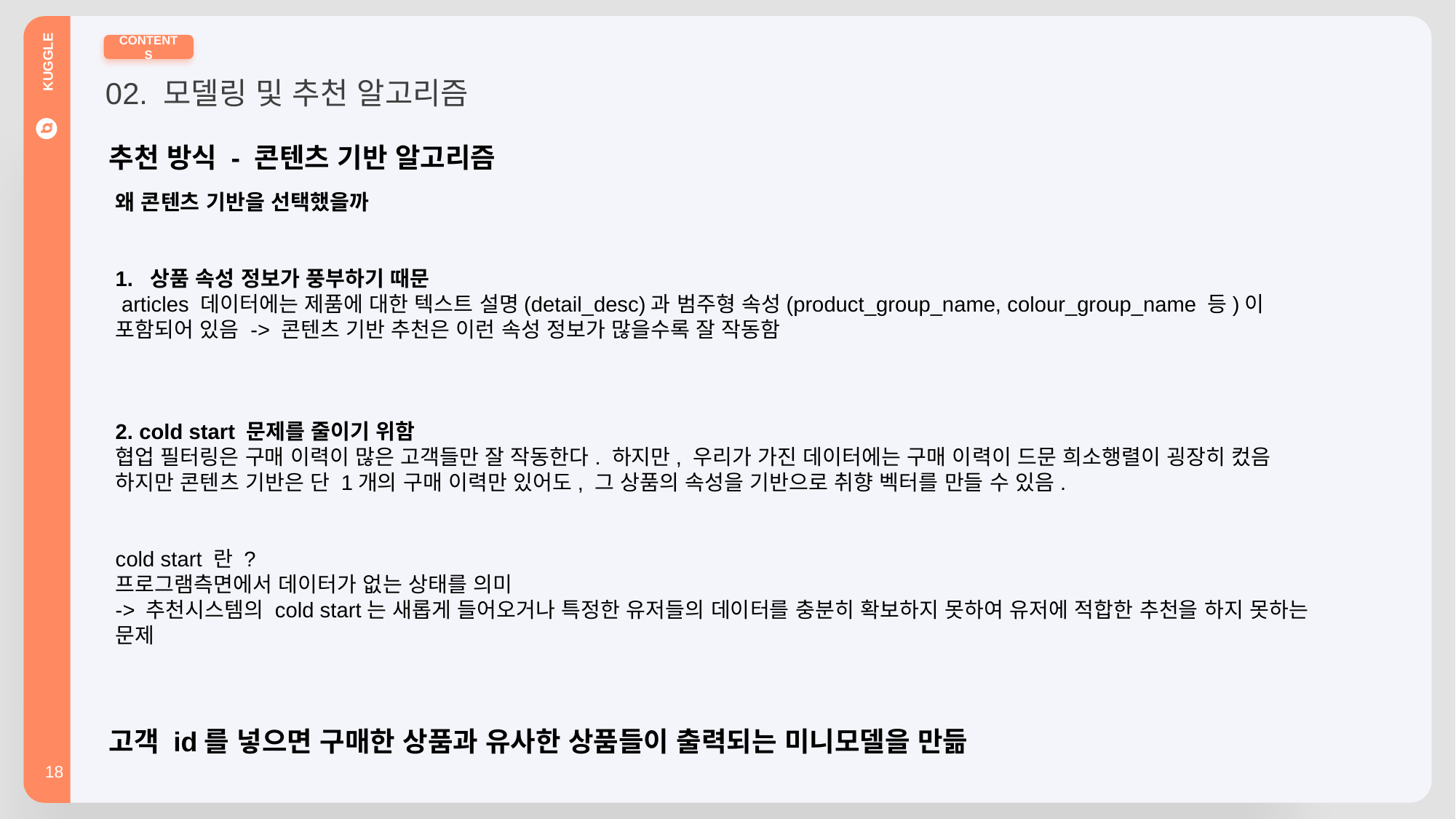

02. 모델링 및 추천 알고리즘
CONTENTS

추천 방식 - 콘텐츠 기반 알고리즘
왜 콘텐츠 기반을 선택했을까

1.  상품 속성 정보가 풍부하기 때문
 articles 데이터에는 제품에 대한 텍스트 설명(detail_desc)과 범주형 속성(product_group_name, colour_group_name 등)이 포함되어 있음 -> 콘텐츠 기반 추천은 이런 속성 정보가 많을수록 잘 작동함

2. cold start 문제를 줄이기 위함
협업 필터링은 구매 이력이 많은 고객들만 잘 작동한다. 하지만, 우리가 가진 데이터에는 구매 이력이 드문 희소행렬이 굉장히 컸음
하지만 콘텐츠 기반은 단 1개의 구매 이력만 있어도, 그 상품의 속성을 기반으로 취향 벡터를 만들 수 있음.

cold start 란 ?
프로그램측면에서 데이터가 없는 상태를 의미
-> 추천시스템의 cold start는 새롭게 들어오거나 특정한 유저들의 데이터를 충분히 확보하지 못하여 유저에 적합한 추천을 하지 못하는 문제

KUGGLE
고객 id를 넣으면 구매한 상품과 유사한 상품들이 출력되는 미니모델을 만듦
18